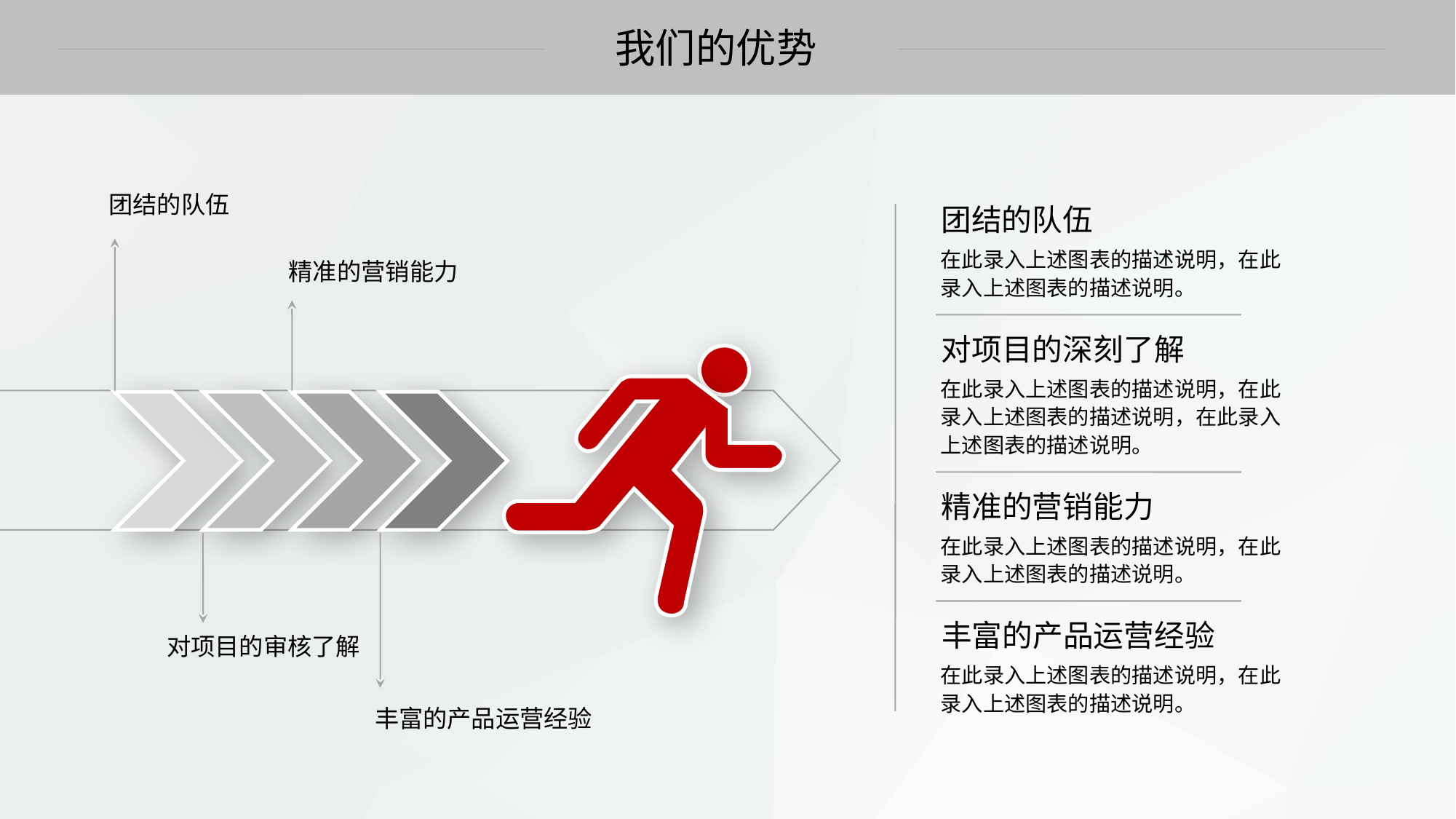

我们的优势
团结的队伍
团结的队伍
在此录入上述图表的描述说明，在此录入上述图表的描述说明。
精准的营销能力

对项目的深刻了解

在此录入上述图表的描述说明，在此录入上述图表的描述说明，在此录入上述图表的描述说明。

精准的营销能力
在此录入上述图表的描述说明，在此录入上述图表的描述说明。

丰富的产品运营经验
对项目的审核了解
在此录入上述图表的描述说明，在此录入上述图表的描述说明。
丰富的产品运营经验
延时文字，不要可以删除